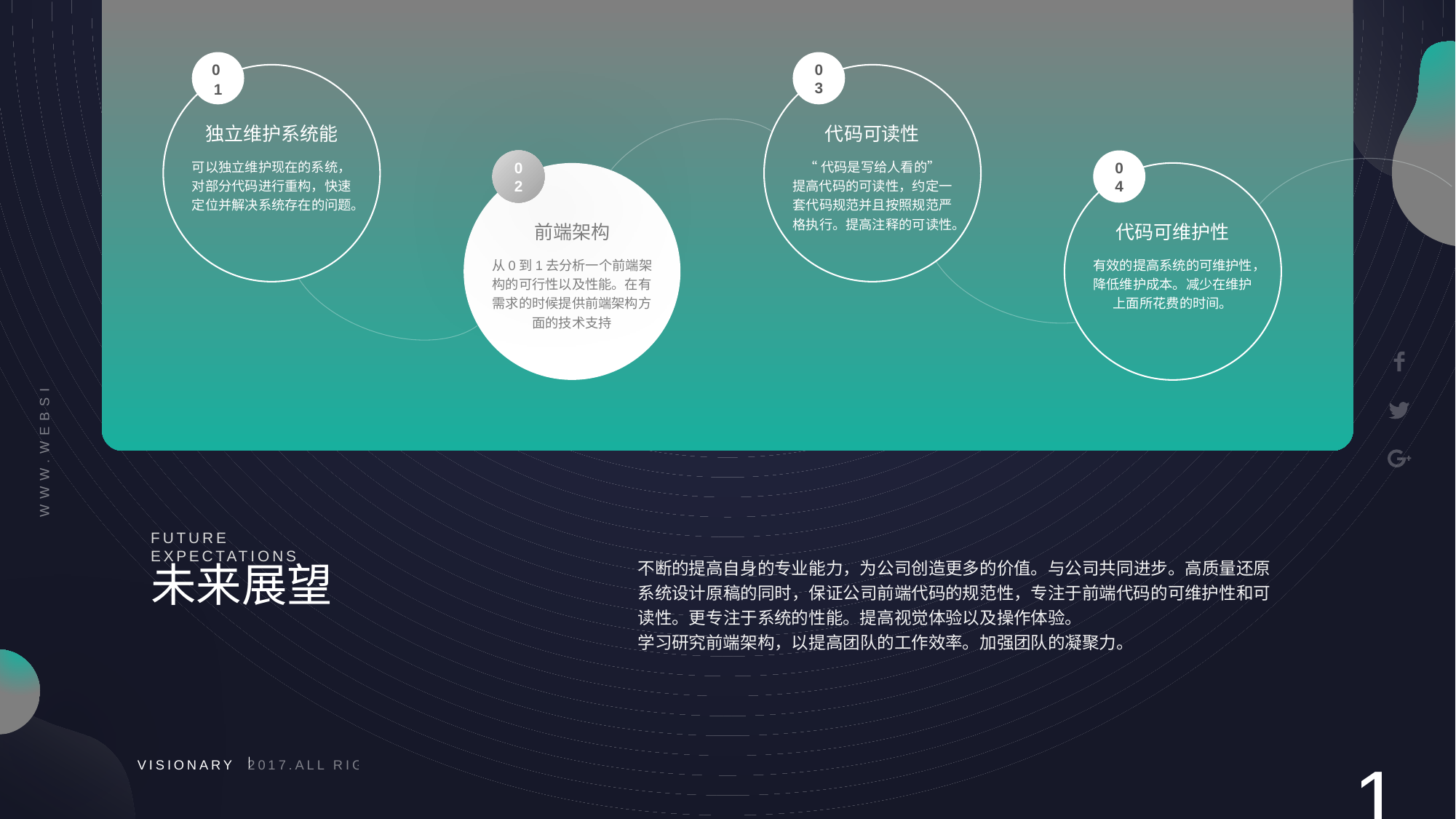

0  1
03

独立维护系统能
代码可读性
可以独立维护现在的系统，对部分代码进行重构，快速定位并解决系统存在的问题。
02
“代码是写给人看的”
提高代码的可读性，约定一套代码规范并且按照规范严格执行。提高注释的可读性。
04

前端架构
代码可维护性
从0到1去分析一个前端架构的可行性以及性能。在有需求的时候提供前端架构方面的技术支持
有效的提高系统的可维护性，降低维护成本。减少在维护上面所花费的时间。
FUTURE EXPECTATIONS
未来展望
不断的提高自身的专业能力，为公司创造更多的价值。与公司共同进步。高质量还原系统设计原稿的同时，保证公司前端代码的规范性，专注于前端代码的可维护性和可读性。更专注于系统的性能。提高视觉体验以及操作体验。
学习研究前端架构，以提高团队的工作效率。加强团队的凝聚力。